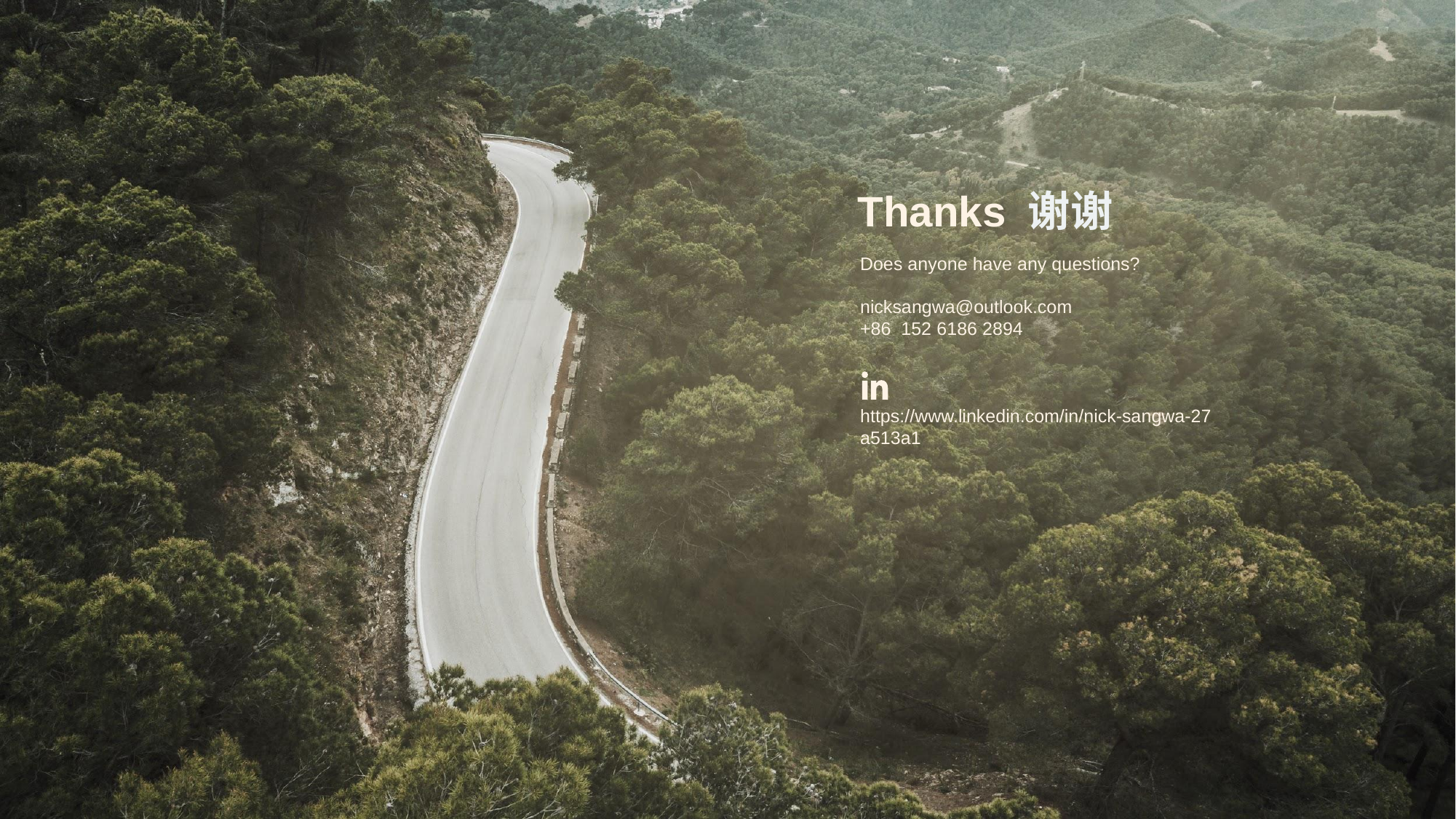

# Thanks 谢谢
Does anyone have any questions?

nicksangwa@outlook.com
+86  152 6186 2894

                                         https://www.linkedin.com/in/nick-sangwa-27 a513a1